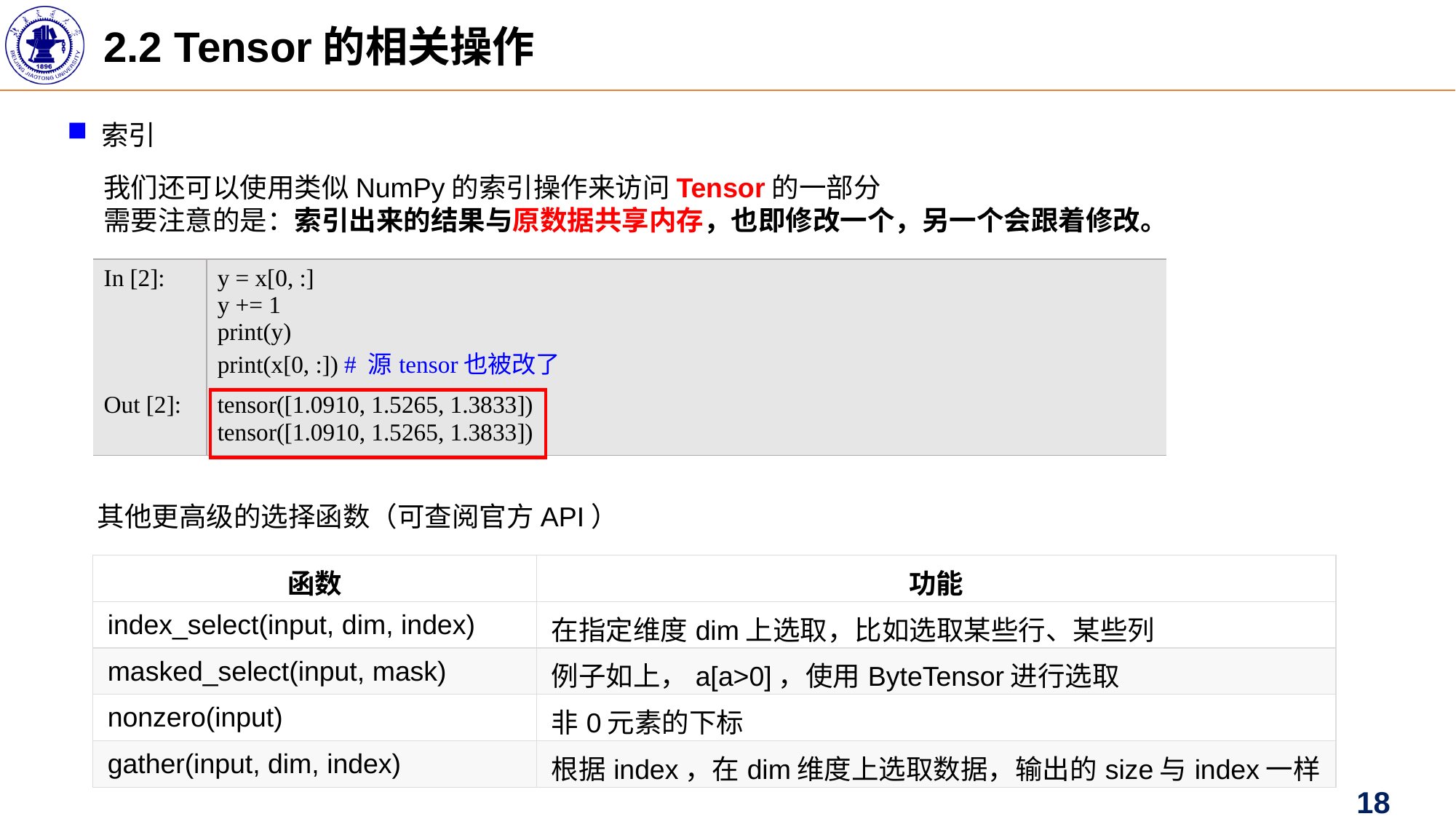

2.2 Tensor的相关操作
索引
我们还可以使用类似NumPy的索引操作来访问Tensor的一部分
需要注意的是：索引出来的结果与原数据共享内存，也即修改一个，另一个会跟着修改。
| In [2]: | y = x[0, :] y += 1 print(y) print(x[0, :]) # 源tensor也被改了 |
| --- | --- |
| Out [2]: | tensor([1.0910, 1.5265, 1.3833]) tensor([1.0910, 1.5265, 1.3833]) |

其他更高级的选择函数（可查阅官方API）
| 函数 | 功能 |
| --- | --- |
| index\_select(input, dim, index) | 在指定维度dim上选取，比如选取某些行、某些列 |
| masked\_select(input, mask) | 例子如上，a[a>0]，使用ByteTensor进行选取 |
| nonzero(input) | 非0元素的下标 |
| gather(input, dim, index) | 根据index，在dim维度上选取数据，输出的size与index一样 |